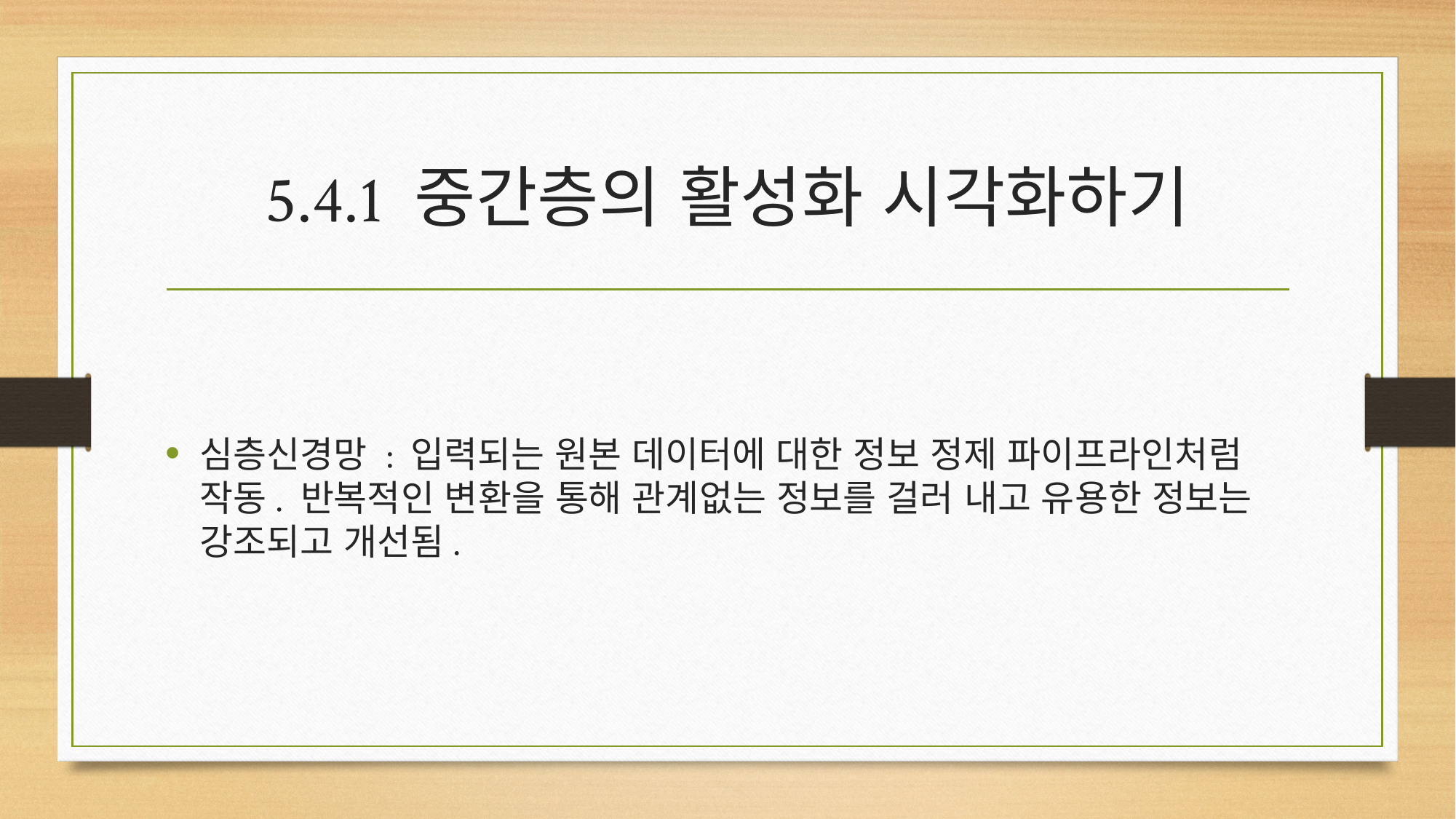

# 5.4.1 중간층의 활성화 시각화하기

심층신경망 : 입력되는 원본 데이터에 대한 정보 정제 파이프라인처럼 작동. 반복적인 변환을 통해 관계없는 정보를 걸러 내고 유용한 정보는 강조되고 개선됨.